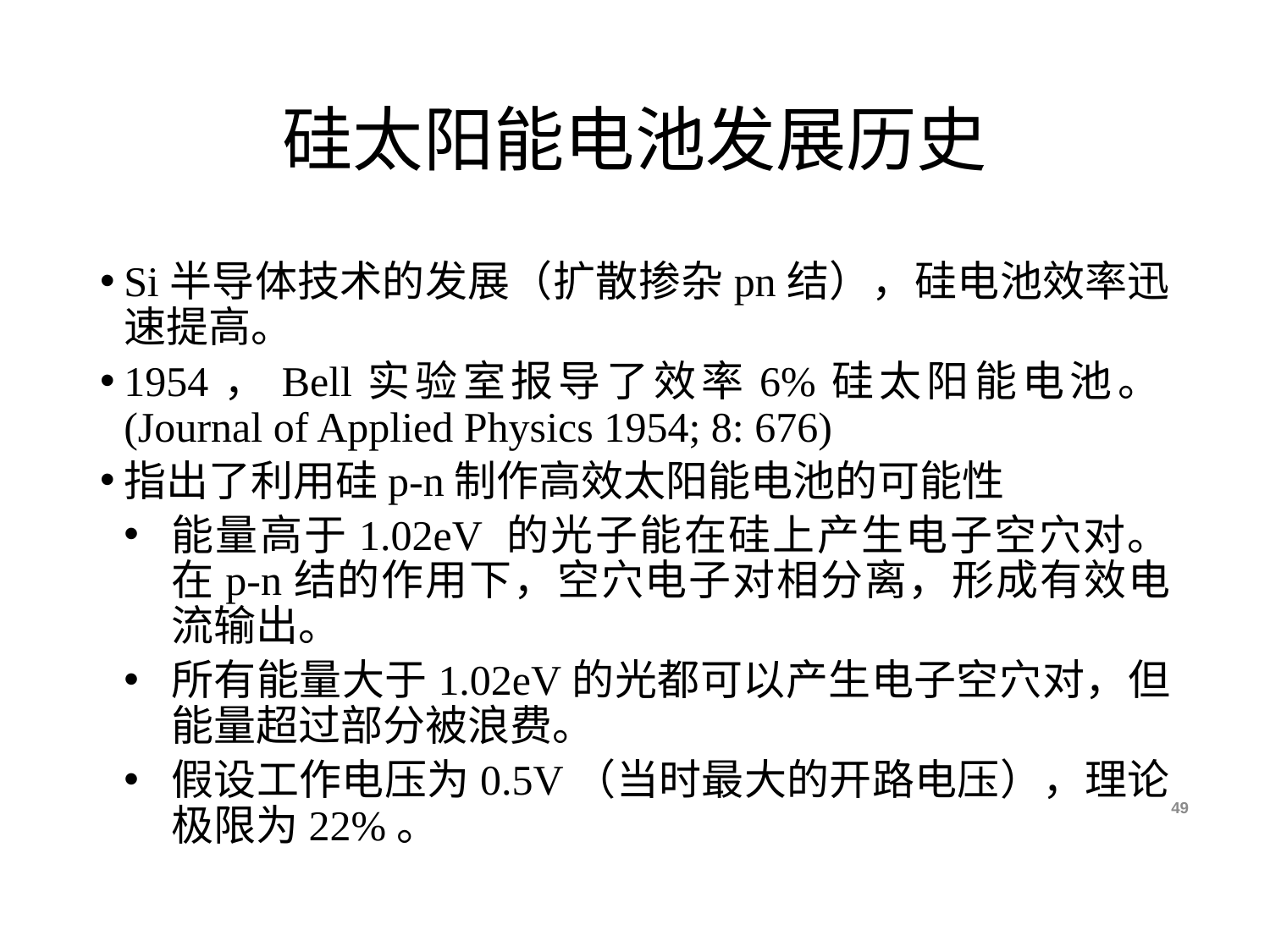

# 硅太阳能电池发展历史
Si半导体技术的发展（扩散掺杂pn结），硅电池效率迅速提高。
1954，Bell实验室报导了效率6%硅太阳能电池。(Journal of Applied Physics 1954; 8: 676)
指出了利用硅p-n制作高效太阳能电池的可能性
能量高于1.02eV 的光子能在硅上产生电子空穴对。在p-n结的作用下，空穴电子对相分离，形成有效电流输出。
所有能量大于1.02eV的光都可以产生电子空穴对，但能量超过部分被浪费。
假设工作电压为0.5V（当时最大的开路电压），理论极限为22%。
49